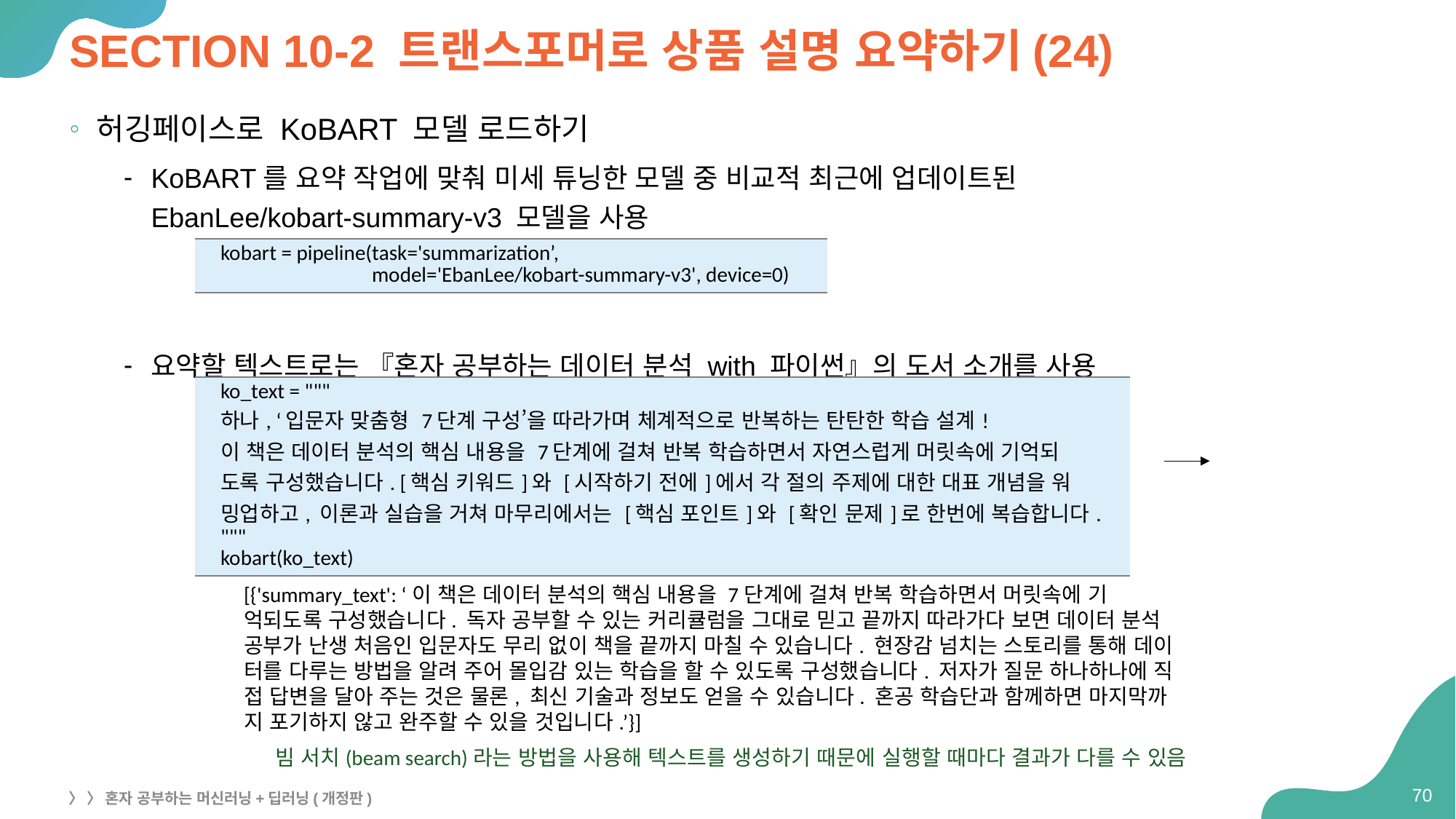

# SECTION 10-2 트랜스포머로 상품 설명 요약하기(24)
허깅페이스로 KoBART 모델 로드하기
KoBART를 요약 작업에 맞춰 미세 튜닝한 모델 중 비교적 최근에 업데이트된
EbanLee/kobart-summary-v3 모델을 사용

요약할 텍스트로는 『혼자 공부하는 데이터 분석 with 파이썬』의 도서 소개를 사용
| kobart = pipeline(task='summarization’, model='EbanLee/kobart-summary-v3', device=0) |
| --- |
| ko\_text = """ 하나, ‘입문자 맞춤형 7단계 구성’을 따라가며 체계적으로 반복하는 탄탄한 학습 설계! 이 책은 데이터 분석의 핵심 내용을 7단계에 걸쳐 반복 학습하면서 자연스럽게 머릿속에 기억되 도록 구성했습니다. [핵심 키워드]와 [시작하기 전에]에서 각 절의 주제에 대한 대표 개념을 워 밍업하고, 이론과 실습을 거쳐 마무리에서는 [핵심 포인트]와 [확인 문제]로 한번에 복습합니다. """ kobart(ko\_text) |
| --- |
[{'summary_text': ‘이 책은 데이터 분석의 핵심 내용을 7단계에 걸쳐 반복 학습하면서 머릿속에 기
억되도록 구성했습니다. 독자 공부할 수 있는 커리큘럼을 그대로 믿고 끝까지 따라가다 보면 데이터 분석
공부가 난생 처음인 입문자도 무리 없이 책을 끝까지 마칠 수 있습니다. 현장감 넘치는 스토리를 통해 데이
터를 다루는 방법을 알려 주어 몰입감 있는 학습을 할 수 있도록 구성했습니다. 저자가 질문 하나하나에 직
접 답변을 달아 주는 것은 물론, 최신 기술과 정보도 얻을 수 있습니다. 혼공 학습단과 함께하면 마지막까
지 포기하지 않고 완주할 수 있을 것입니다.’}]
빔 서치(beam search)라는 방법을 사용해 텍스트를 생성하기 때문에 실행할 때마다 결과가 다를 수 있음
70
〉 〉 혼자 공부하는 머신러닝+딥러닝(개정판)